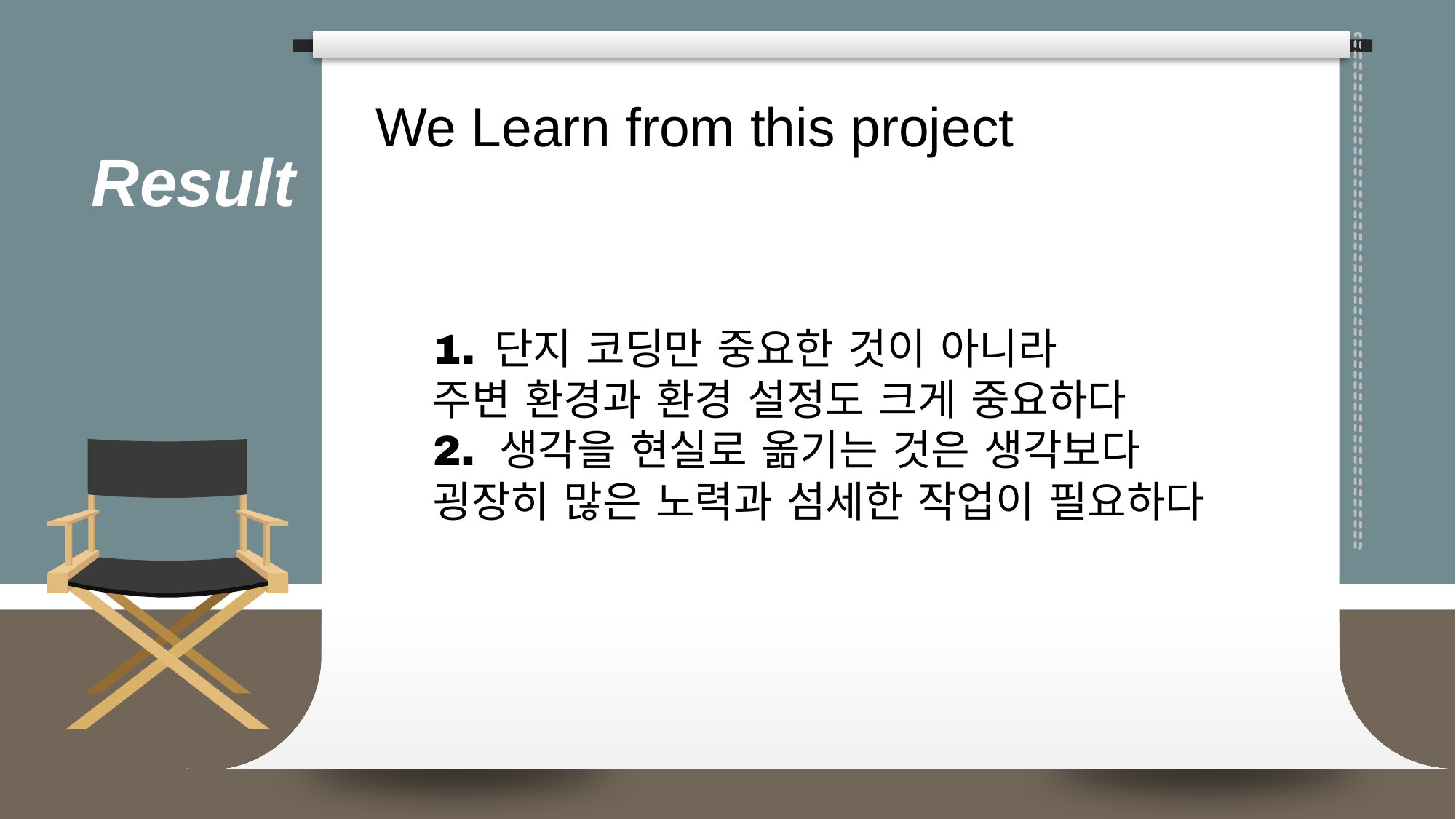

# We Learn from this project

Result
단지 코딩만 중요한 것이 아니라
주변 환경과 환경 설정도 크게 중요하다
2. 생각을 현실로 옮기는 것은 생각보다
굉장히 많은 노력과 섬세한 작업이 필요하다